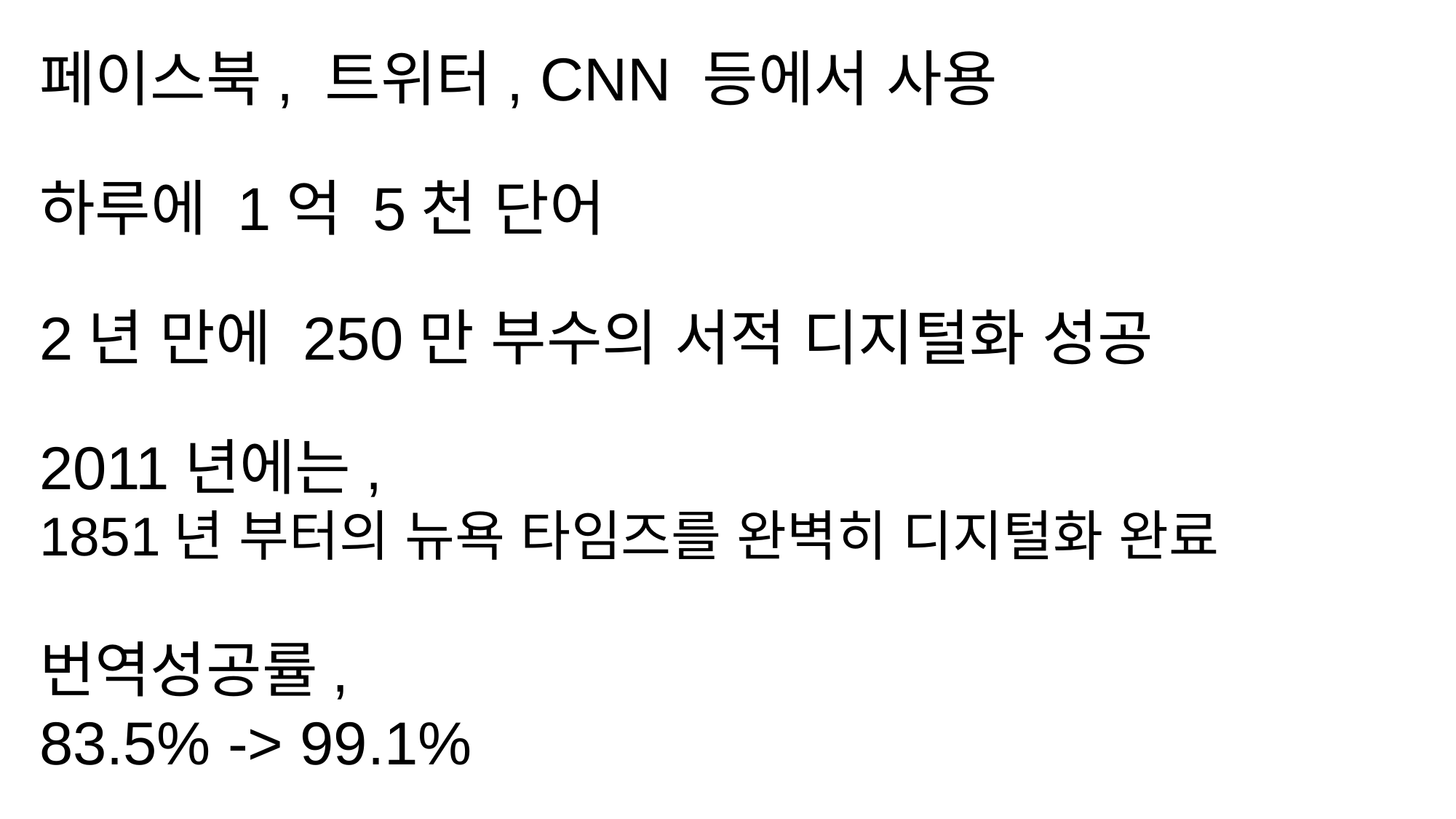

페이스북, 트위터, CNN 등에서 사용
하루에 1억 5천 단어
2년 만에 250만 부수의 서적 디지털화 성공
2011년에는,
1851년 부터의 뉴욕 타임즈를 완벽히 디지털화 완료
번역성공률,
83.5% -> 99.1%